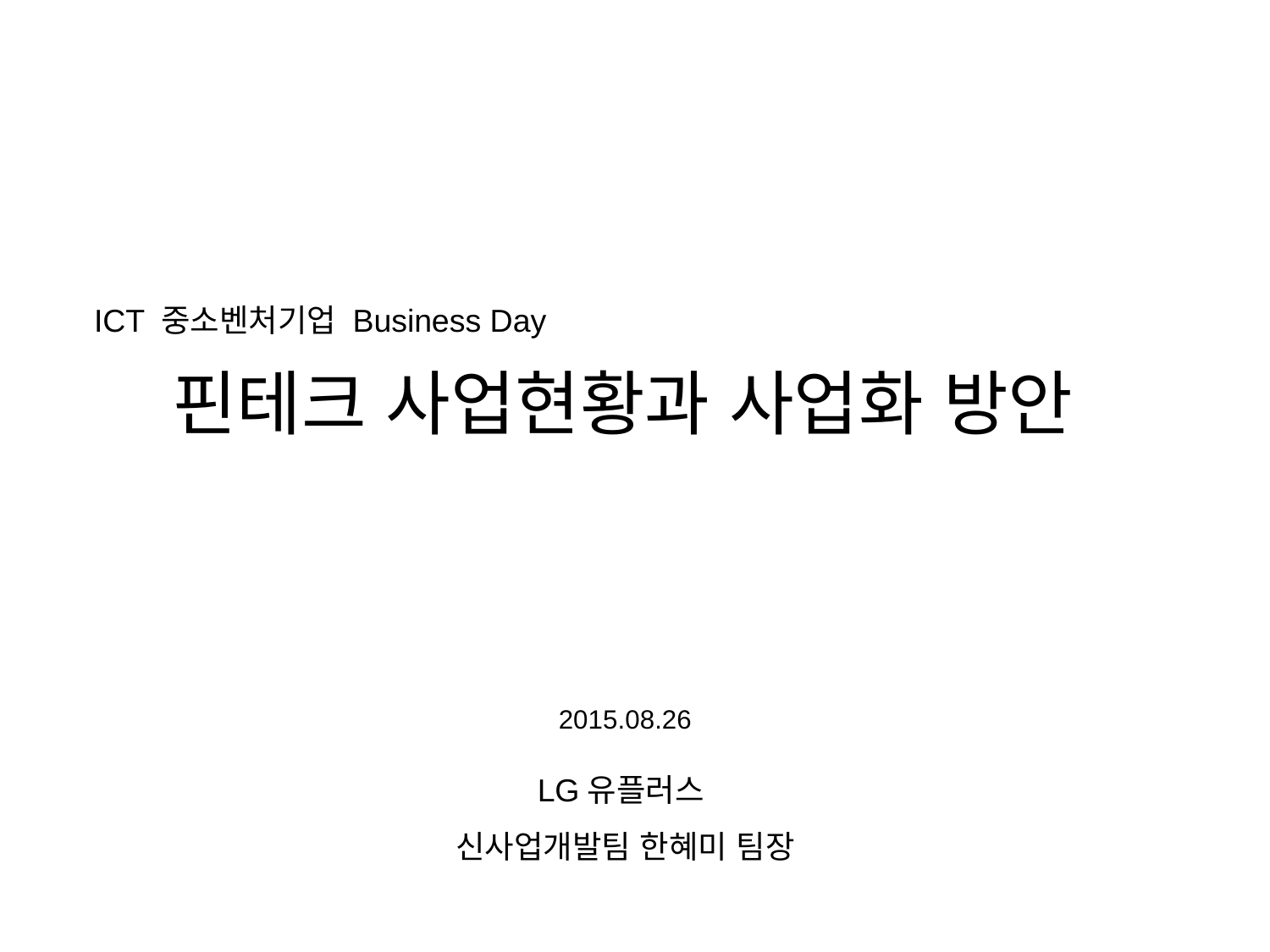

ICT 중소벤처기업 Business Day
핀테크 사업현황과 사업화 방안
2015.08.26
LG유플러스
신사업개발팀 한혜미 팀장